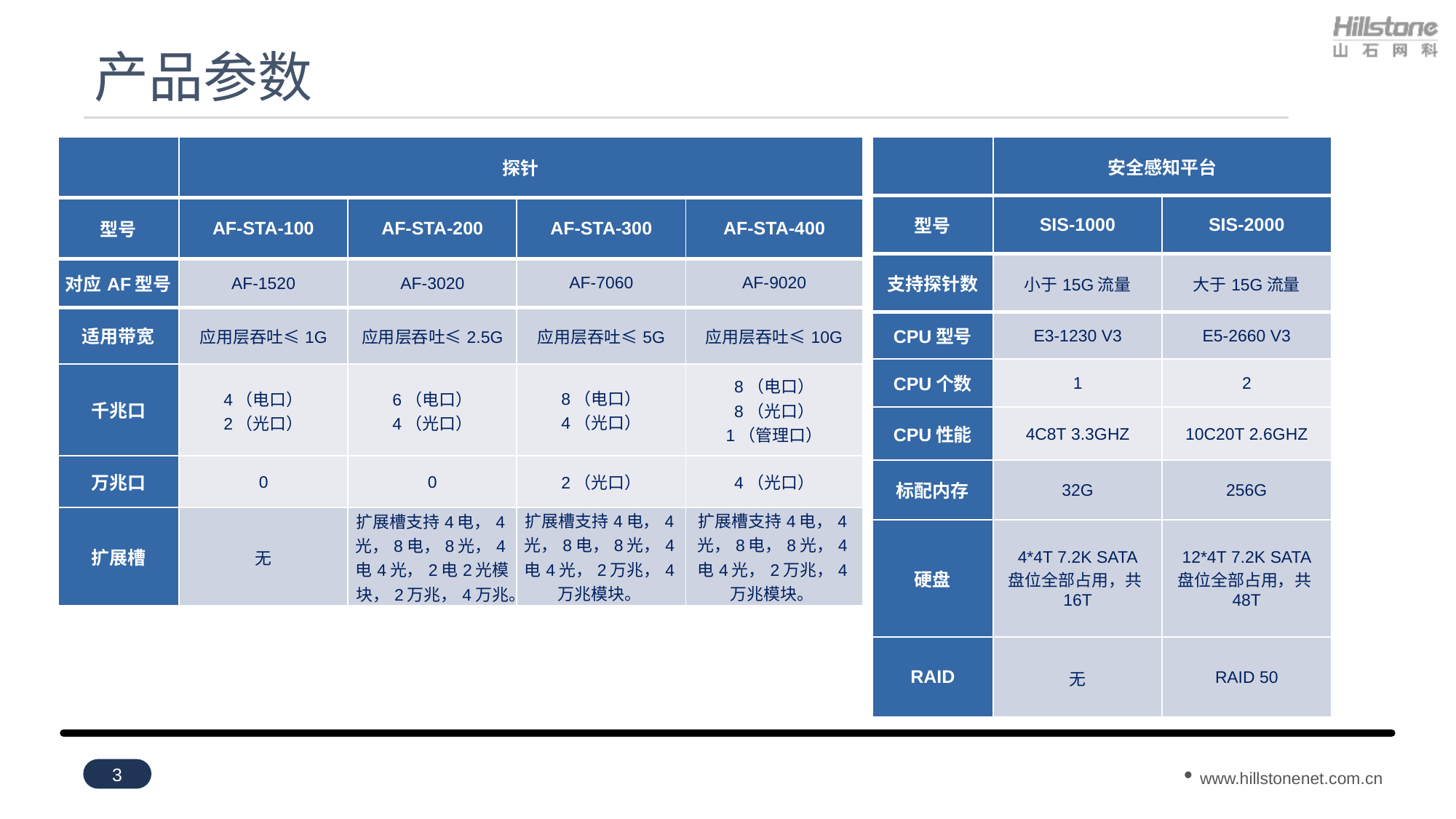

# 产品参数
|  | 探针 |  |  |  |
| --- | --- | --- | --- | --- |
| 型号 | AF-STA-100 | AF-STA-200 | AF-STA-300 | AF-STA-400 |
| 对应AF型号 | AF-1520 | AF-3020 | AF-7060 | AF-9020 |
| 适用带宽 | 应用层吞吐≤1G | 应用层吞吐≤2.5G | 应用层吞吐≤5G | 应用层吞吐≤10G |
| 千兆口 | 4（电口） 2（光口） | 6（电口） 4（光口） | 8（电口） 4（光口） | 8（电口） 8（光口） 1（管理口） |
| 万兆口 | 0 | 0 | 2（光口） | 4（光口） |
| 扩展槽 | 无 | 扩展槽支持4电，4光，8电，8光，4电4光，2电2光模块，2万兆，4万兆。 | 扩展槽支持4电，4光，8电，8光，4电4光，2万兆，4万兆模块。 | 扩展槽支持4电，4光，8电，8光，4电4光，2万兆，4万兆模块。 |
|  | 安全感知平台 |  |
| --- | --- | --- |
| 型号 | SIS-1000 | SIS-2000 |
| 支持探针数 | 小于15G流量 | 大于15G流量 |
| CPU型号 | E3-1230 V3 | E5-2660 V3 |
| CPU个数 | 1 | 2 |
| CPU性能 | 4C8T 3.3GHZ | 10C20T 2.6GHZ |
| 标配内存 | 32G | 256G |
| 硬盘 | 4\*4T 7.2K SATA 盘位全部占用，共16T | 12\*4T 7.2K SATA 盘位全部占用，共48T |
| RAID | 无 | RAID 50 |
3